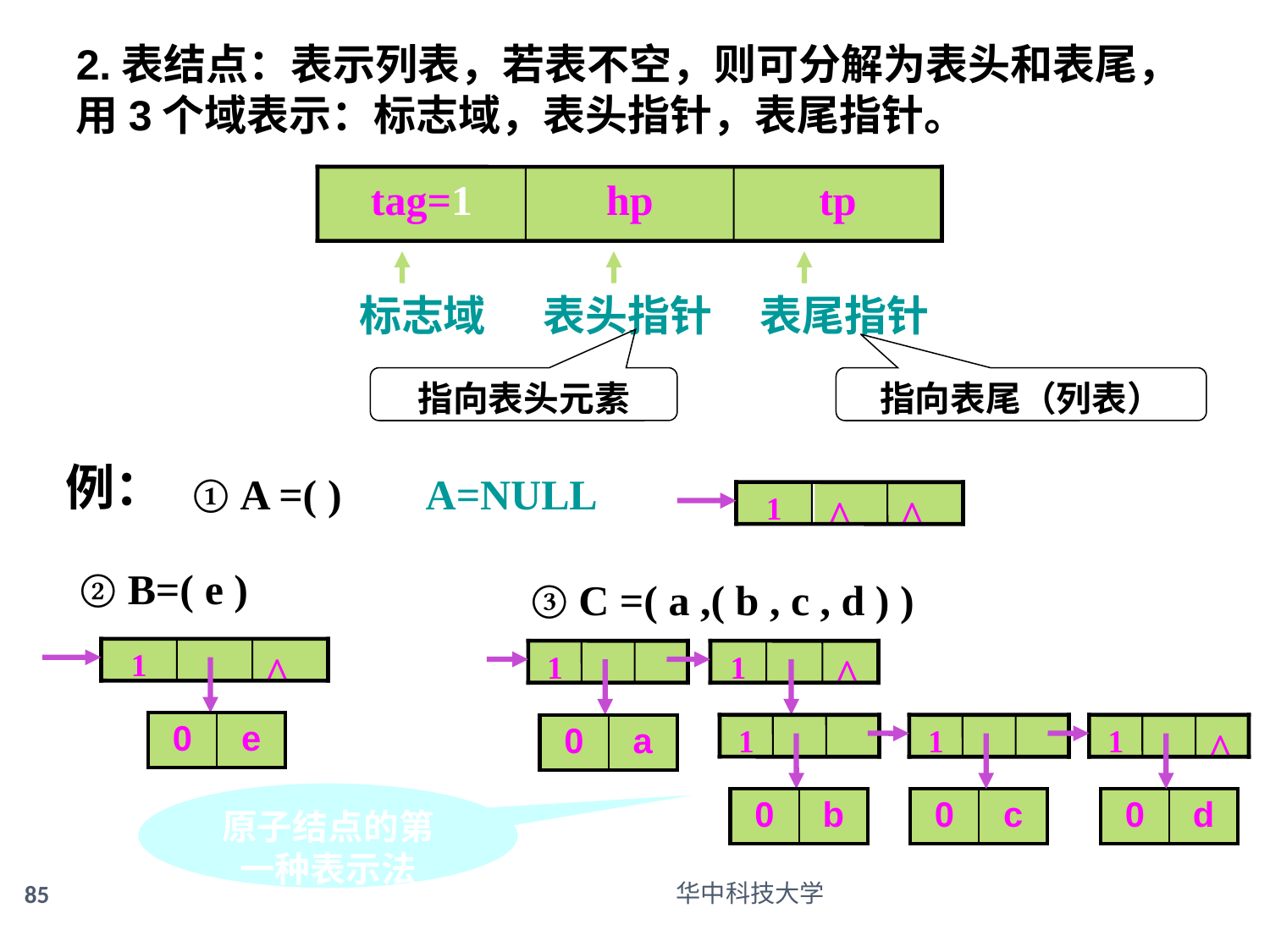

2.表结点：表示列表，若表不空，则可分解为表头和表尾，用3个域表示：标志域，表头指针，表尾指针。
tag=1

hp

tp

  标志域      表头指针     表尾指针
指向表头元素
指向表尾（列表）
例：
① A =( )
A=NULL
1

^
^

② B=( e )
③ C =( a ,( b , c , d ) )
1

^

1

1

^

| 0 | e |
| --- | --- |
| 0 | a |
| --- | --- |
1

1

1

^

原子结点的第一种表示法
| 0 | b |
| --- | --- |
| 0 | c |
| --- | --- |
| 0 | d |
| --- | --- |
85
华中科技大学